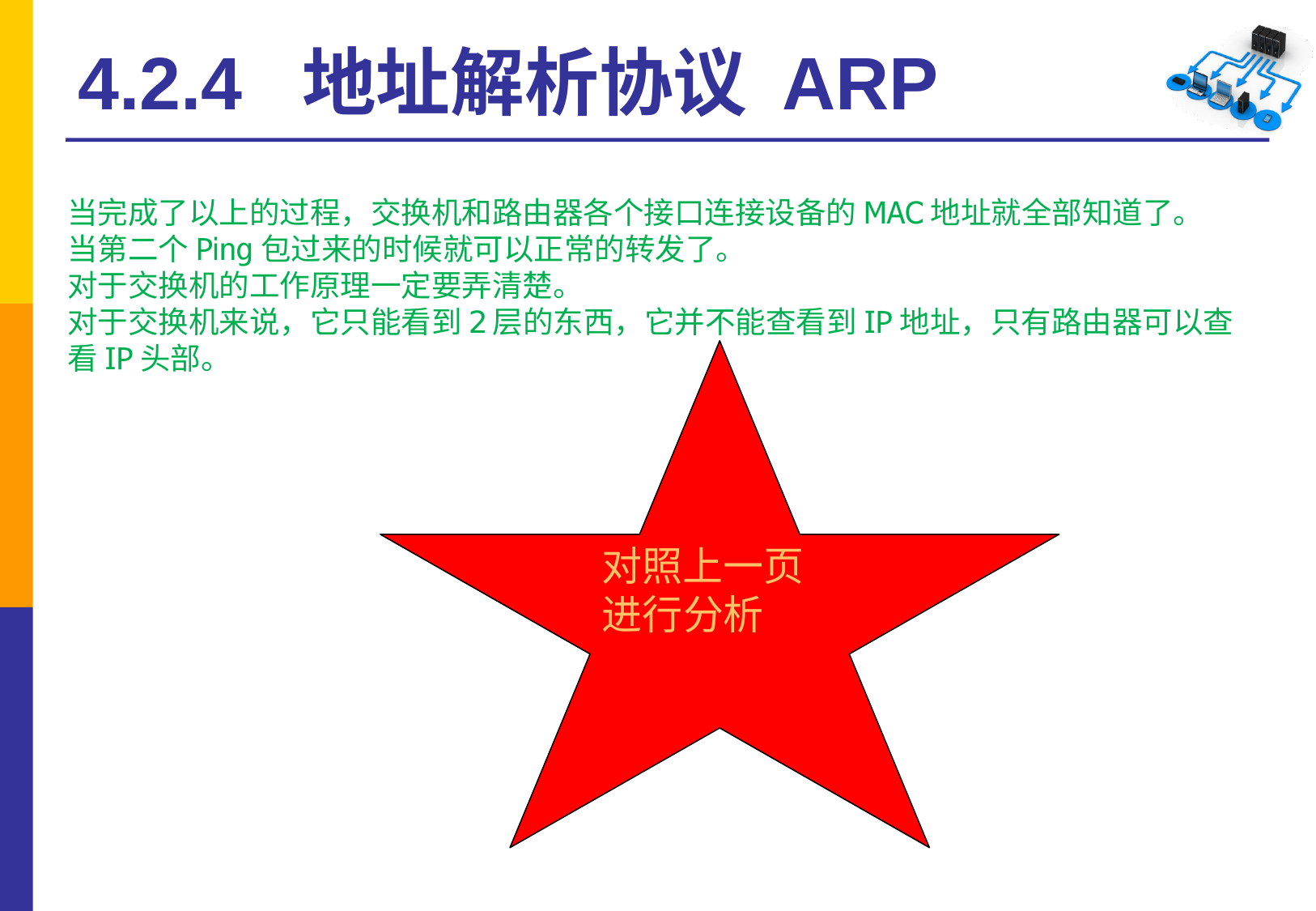

# 4.2.4  地址解析协议 ARP
当完成了以上的过程，交换机和路由器各个接口连接设备的MAC地址就全部知道了。
当第二个Ping包过来的时候就可以正常的转发了。
对于交换机的工作原理一定要弄清楚。
对于交换机来说，它只能看到2层的东西，它并不能查看到IP地址，只有路由器可以查看IP头部。
对照上一页   进行分析